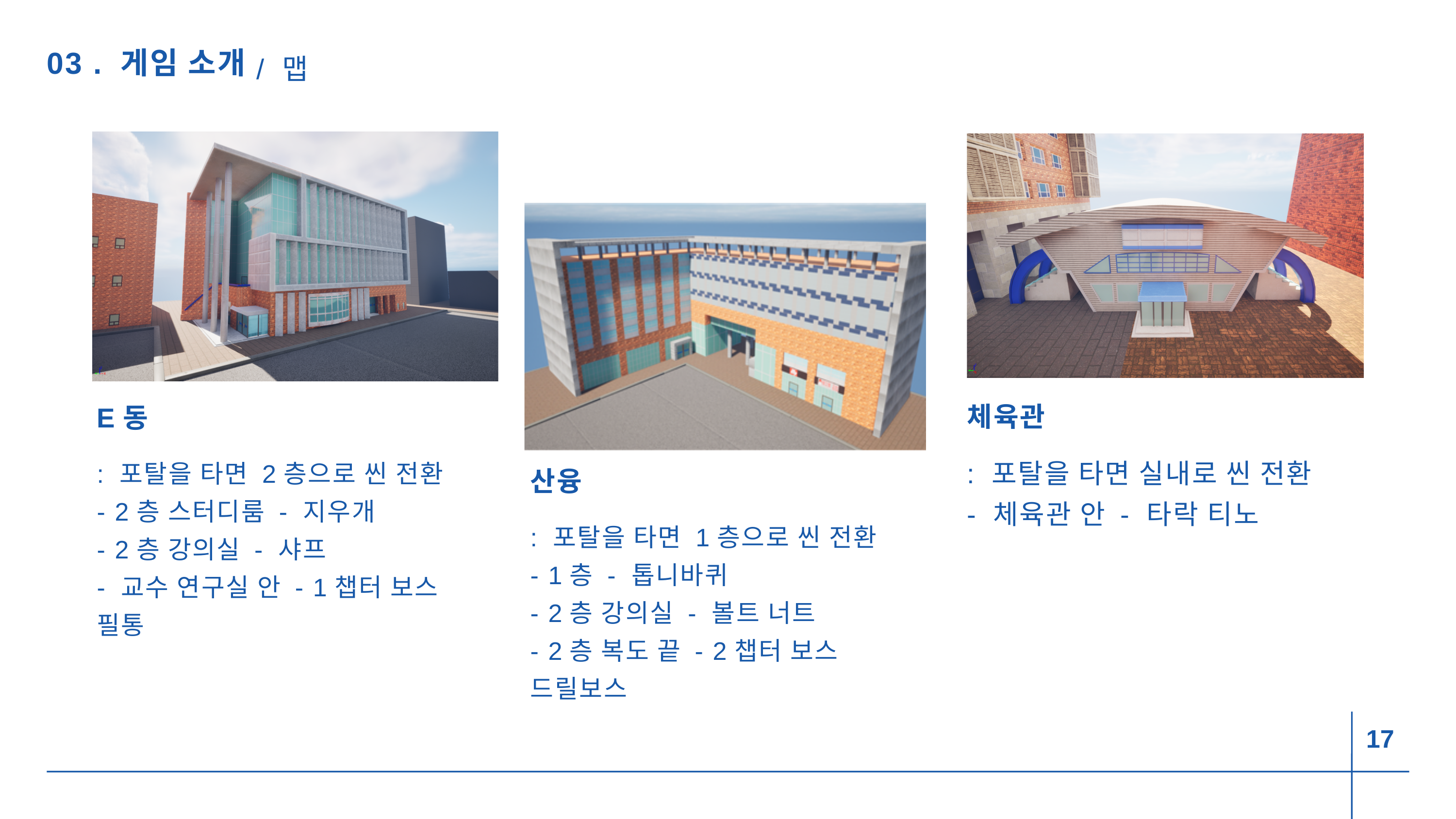

/ 맵
03 . 게임 소개

E동
: 포탈을 타면 2층으로 씬 전환
- 2층 스터디룸 - 지우개
- 2층 강의실 - 샤프
- 교수 연구실 안 - 1챕터 보스 필통

체육관
: 포탈을 타면 실내로 씬 전환
- 체육관 안 - 타락 티노

산융
: 포탈을 타면 1층으로 씬 전환
- 1층 - 톱니바퀴
- 2층 강의실 - 볼트 너트
- 2층 복도 끝 - 2챕터 보스 드릴보스

17